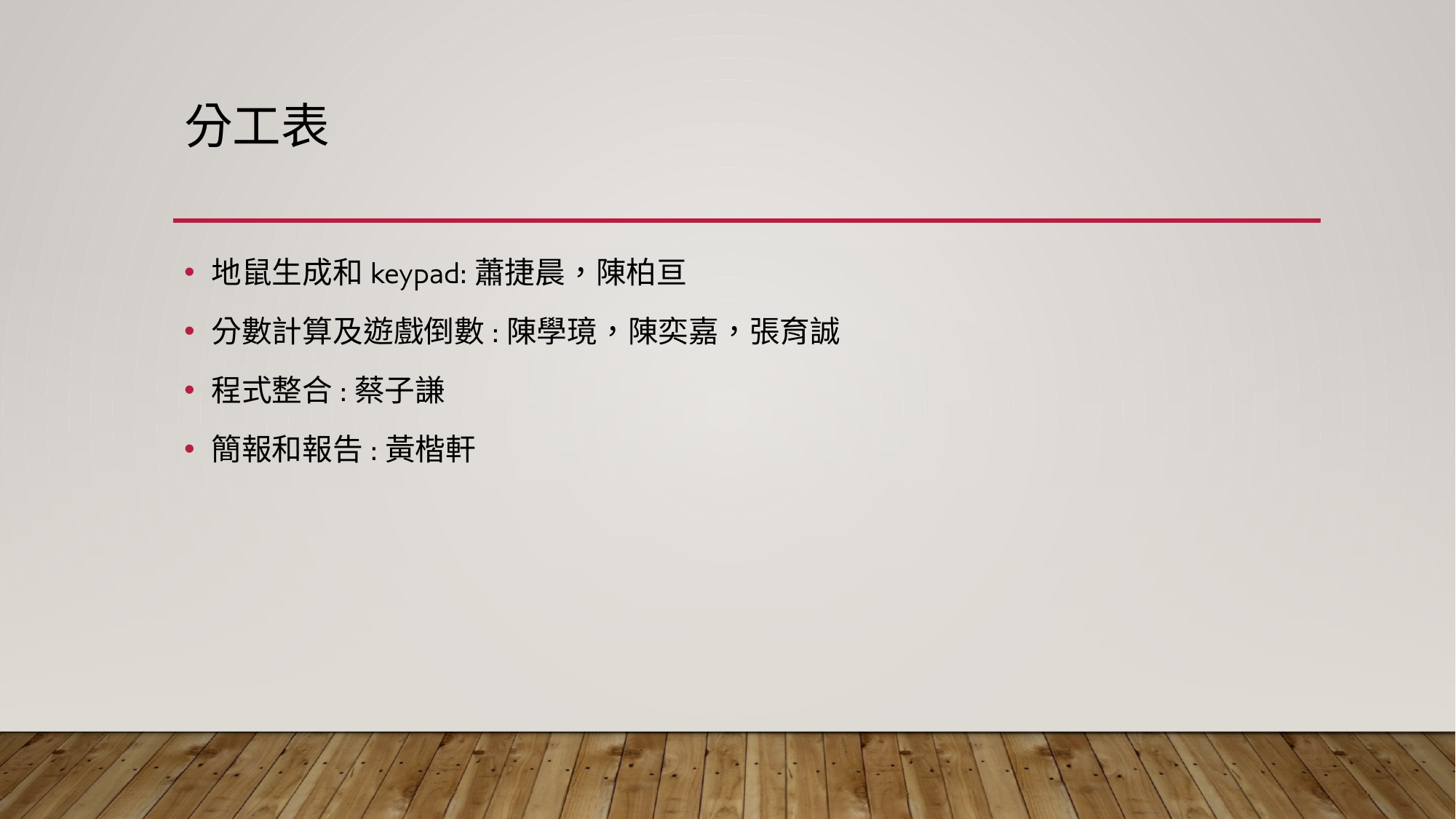

# 分工表
地鼠生成和keypad:蕭捷晨，陳柏亘
分數計算及遊戲倒數:陳學璄，陳奕嘉，張育誠
程式整合:蔡子謙
簡報和報告:黃楷軒